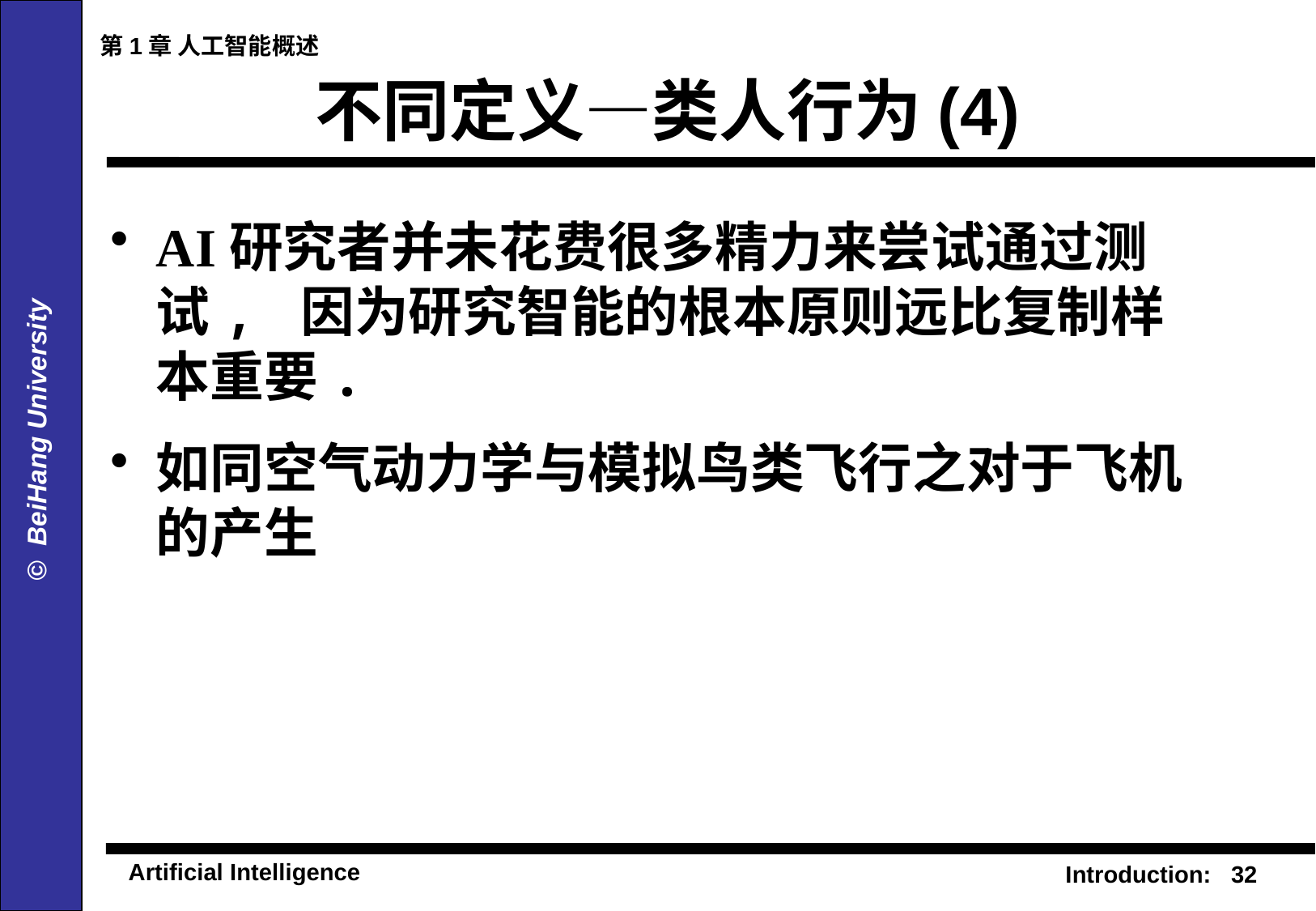

第1章 人工智能概述
# 不同定义—类人行为(4)
AI研究者并未花费很多精力来尝试通过测试, 因为研究智能的根本原则远比复制样本重要.
如同空气动力学与模拟鸟类飞行之对于飞机的产生